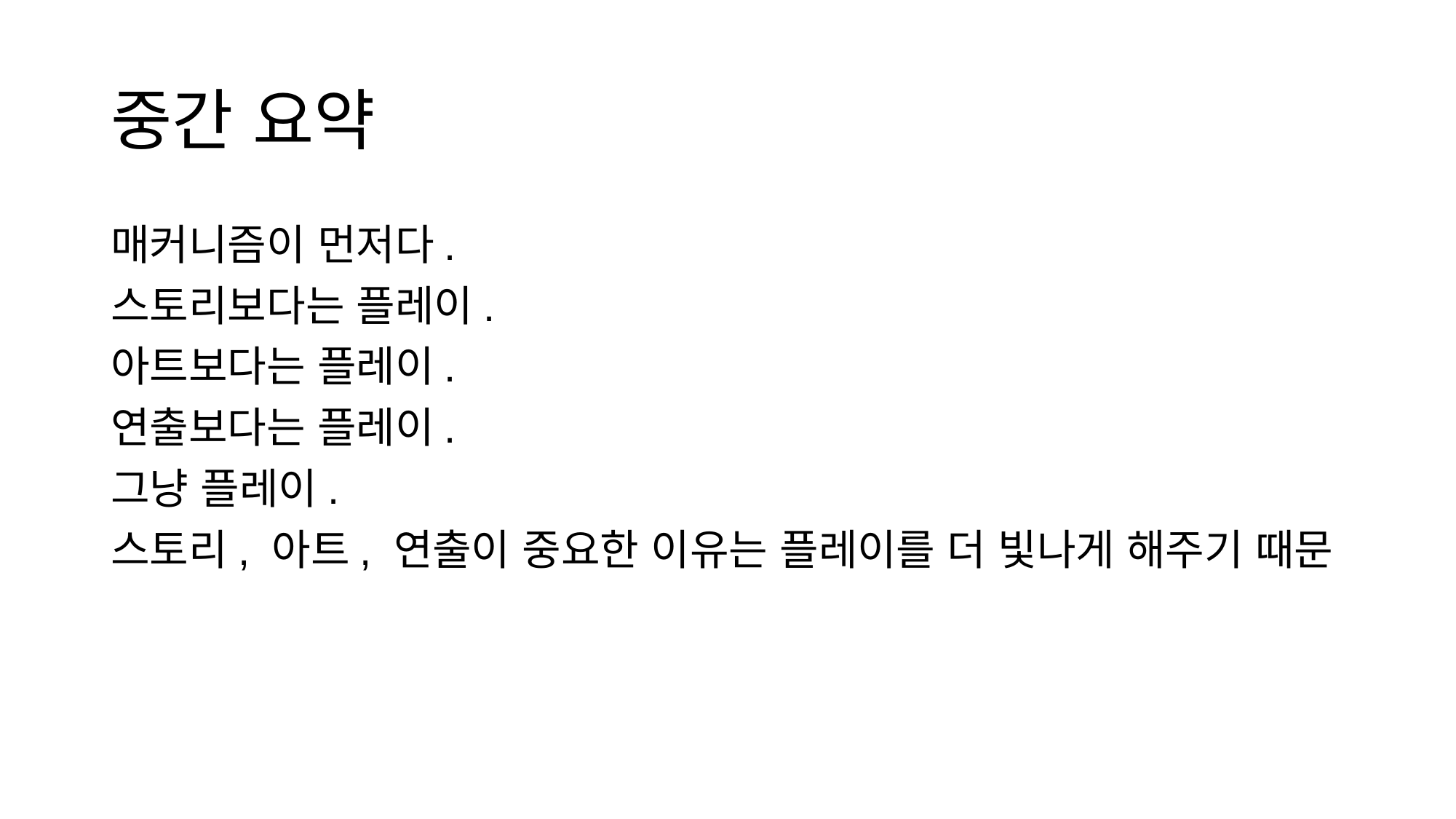

# 중간 요약
매커니즘이 먼저다.
스토리보다는 플레이.
아트보다는 플레이.
연출보다는 플레이.
그냥 플레이.
스토리, 아트, 연출이 중요한 이유는 플레이를 더 빛나게 해주기 때문